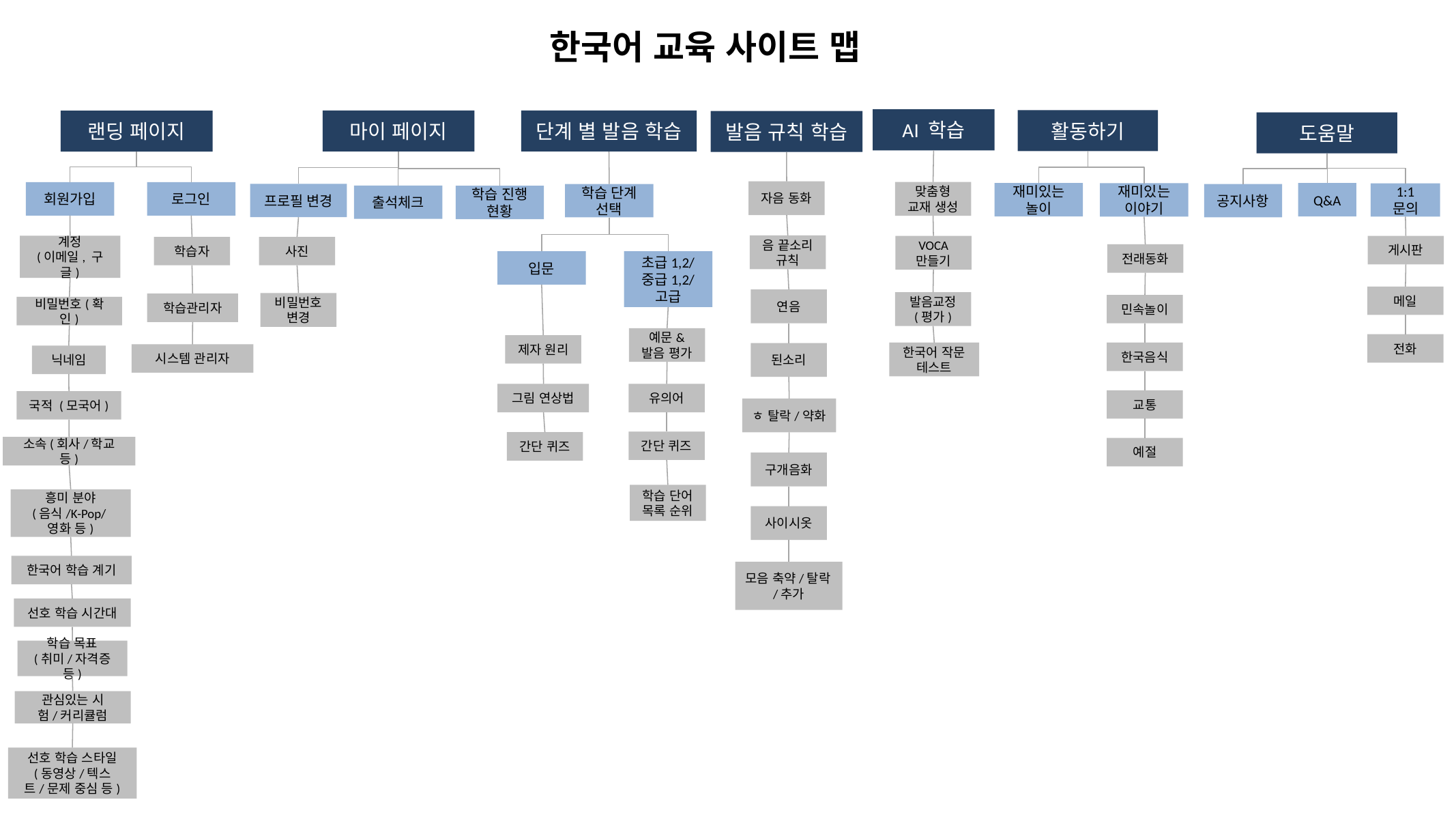

한국어 교육 사이트 맵
AI 학습
활동하기
마이 페이지
단계 별 발음 학습
랜딩 페이지
발음 규칙 학습
도움말
자음 동화
맞춤형 교재 생성
회원가입
로그인
재미있는 놀이
Q&A
재미있는 이야기
1:1 문의
프로필 변경
학습 단계 선택
공지사항
출석체크
학습 진행 현황
음 끝소리 규칙
계정
(이메일, 구글)
VOCA 만들기
게시판
학습자
사진
전래동화
입문
초급1,2/
중급1,2/
고급
메일
연음
발음교정
(평가)
비밀번호 변경
학습관리자
민속놀이
비밀번호(확인)
예문&
발음 평가
전화
제자 원리
한국어 작문 테스트
한국음식
된소리
시스템 관리자
닉네임
그림 연상법
유의어
교통
국적 (모국어)
ㅎ 탈락/약화
간단 퀴즈
간단 퀴즈
소속(회사/학교 등)
예절
구개음화
학습 단어 목록 순위
흥미 분야
(음식/K-Pop/영화 등)
사이시옷
한국어 학습 계기
모음 축약/탈락/추가
선호 학습 시간대
학습 목표
(취미/자격증 등)
관심있는 시험/커리큘럼
선호 학습 스타일
(동영상/텍스트/문제 중심 등)

학습에 사용할 디바이스 (태블릿, PC, 모바일)